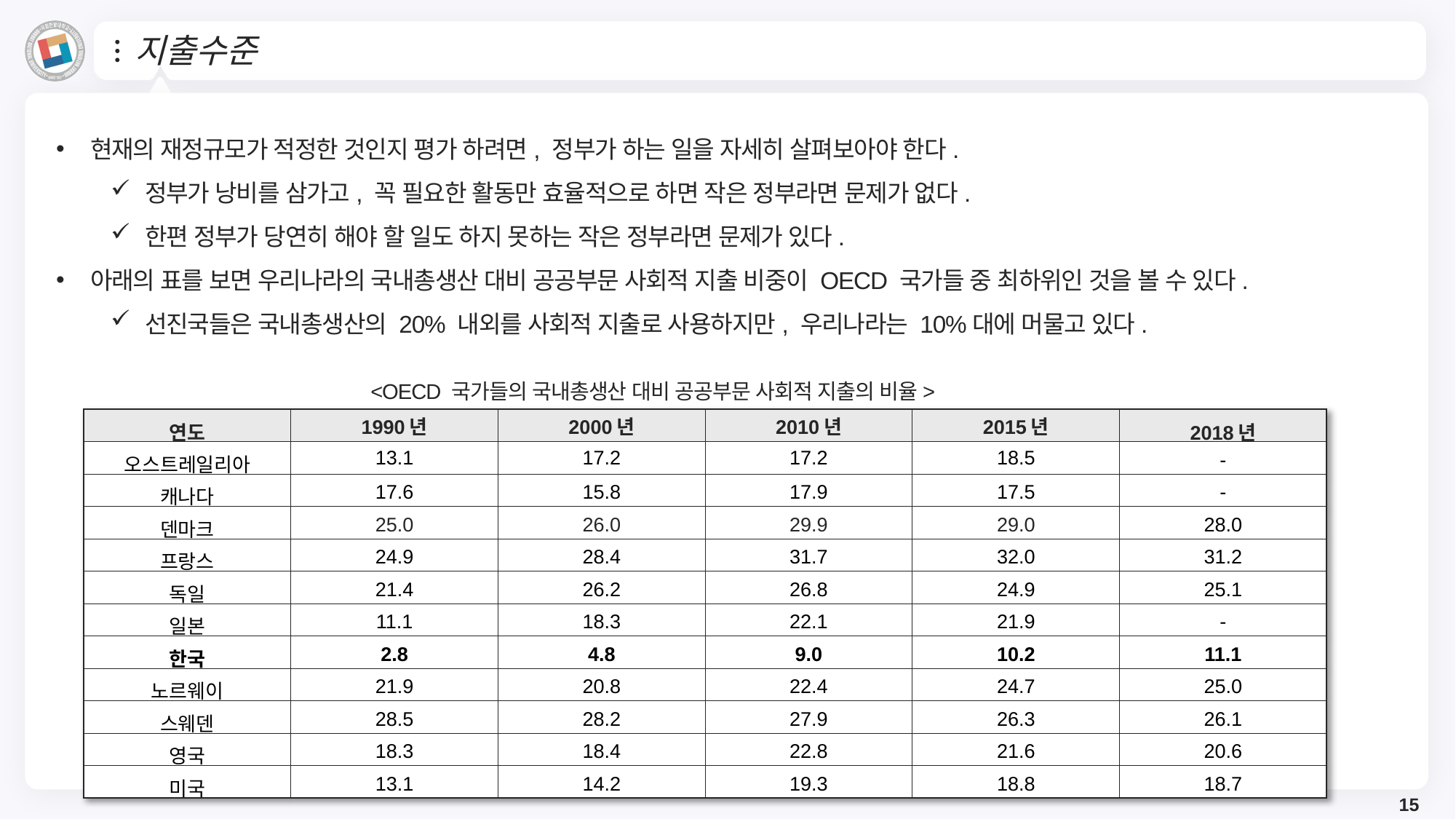

# 지출수준
현재의 재정규모가 적정한 것인지 평가 하려면, 정부가 하는 일을 자세히 살펴보아야 한다.
정부가 낭비를 삼가고, 꼭 필요한 활동만 효율적으로 하면 작은 정부라면 문제가 없다.
한편 정부가 당연히 해야 할 일도 하지 못하는 작은 정부라면 문제가 있다.
아래의 표를 보면 우리나라의 국내총생산 대비 공공부문 사회적 지출 비중이 OECD 국가들 중 최하위인 것을 볼 수 있다.
선진국들은 국내총생산의 20% 내외를 사회적 지출로 사용하지만, 우리나라는 10%대에 머물고 있다.
<OECD 국가들의 국내총생산 대비 공공부문 사회적 지출의 비율>
| 연도 | 1990년 | 2000년 | 2010년 | 2015년 | 2018년 |
| --- | --- | --- | --- | --- | --- |
| 오스트레일리아 | 13.1 | 17.2 | 17.2 | 18.5 | - |
| 캐나다 | 17.6 | 15.8 | 17.9 | 17.5 | - |
| 덴마크 | 25.0 | 26.0 | 29.9 | 29.0 | 28.0 |
| 프랑스 | 24.9 | 28.4 | 31.7 | 32.0 | 31.2 |
| 독일 | 21.4 | 26.2 | 26.8 | 24.9 | 25.1 |
| 일본 | 11.1 | 18.3 | 22.1 | 21.9 | - |
| 한국 | 2.8 | 4.8 | 9.0 | 10.2 | 11.1 |
| 노르웨이 | 21.9 | 20.8 | 22.4 | 24.7 | 25.0 |
| 스웨덴 | 28.5 | 28.2 | 27.9 | 26.3 | 26.1 |
| 영국 | 18.3 | 18.4 | 22.8 | 21.6 | 20.6 |
| 미국 | 13.1 | 14.2 | 19.3 | 18.8 | 18.7 |
15